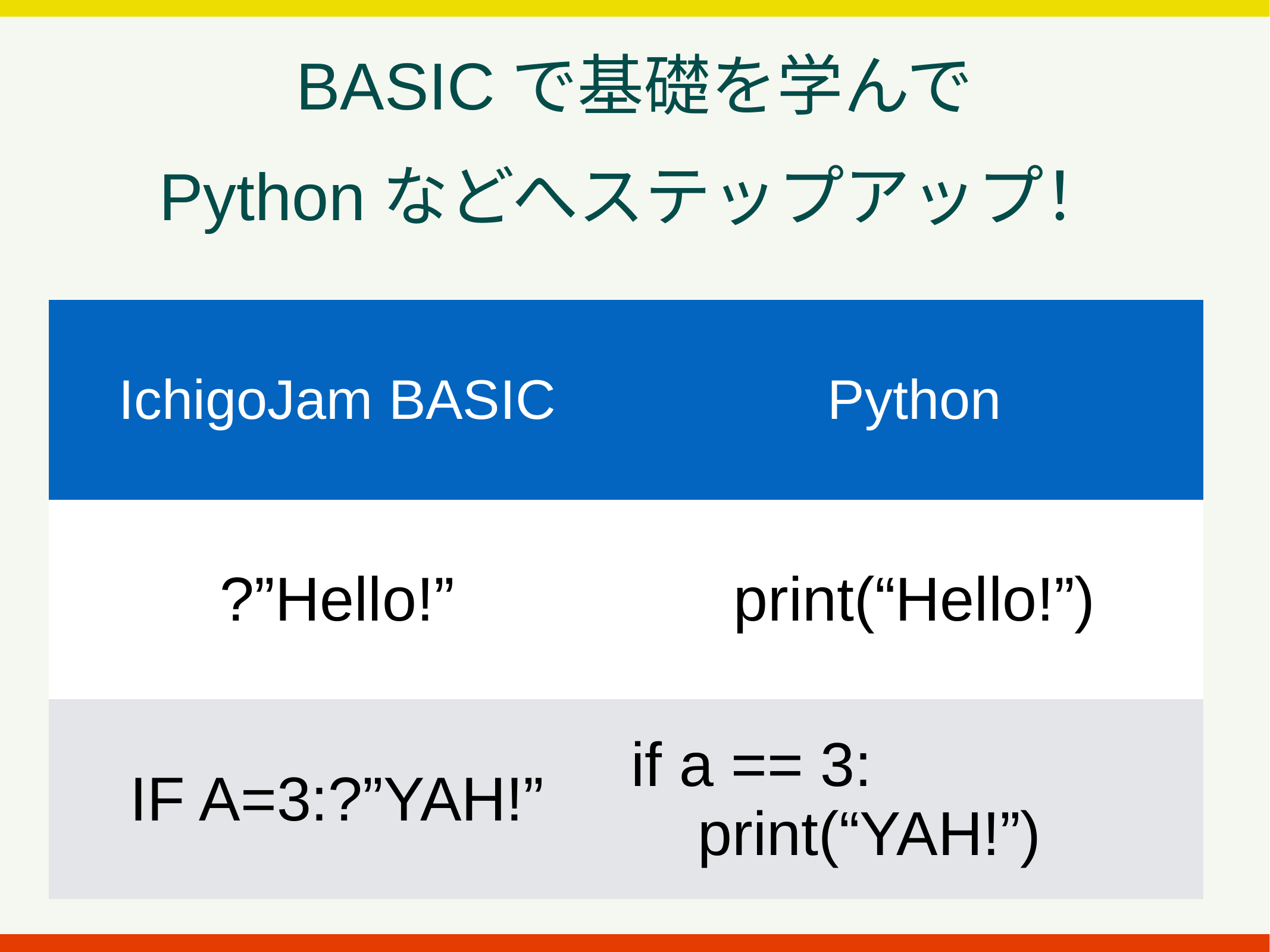

BASICで基礎を学んで
Pythonなどへステップアップ！
| IchigoJam BASIC | Python |
| --- | --- |
| ?”Hello!” | print(“Hello!”) |
| IF A=3:?”YAH!” | if a == 3: print(“YAH!”) |